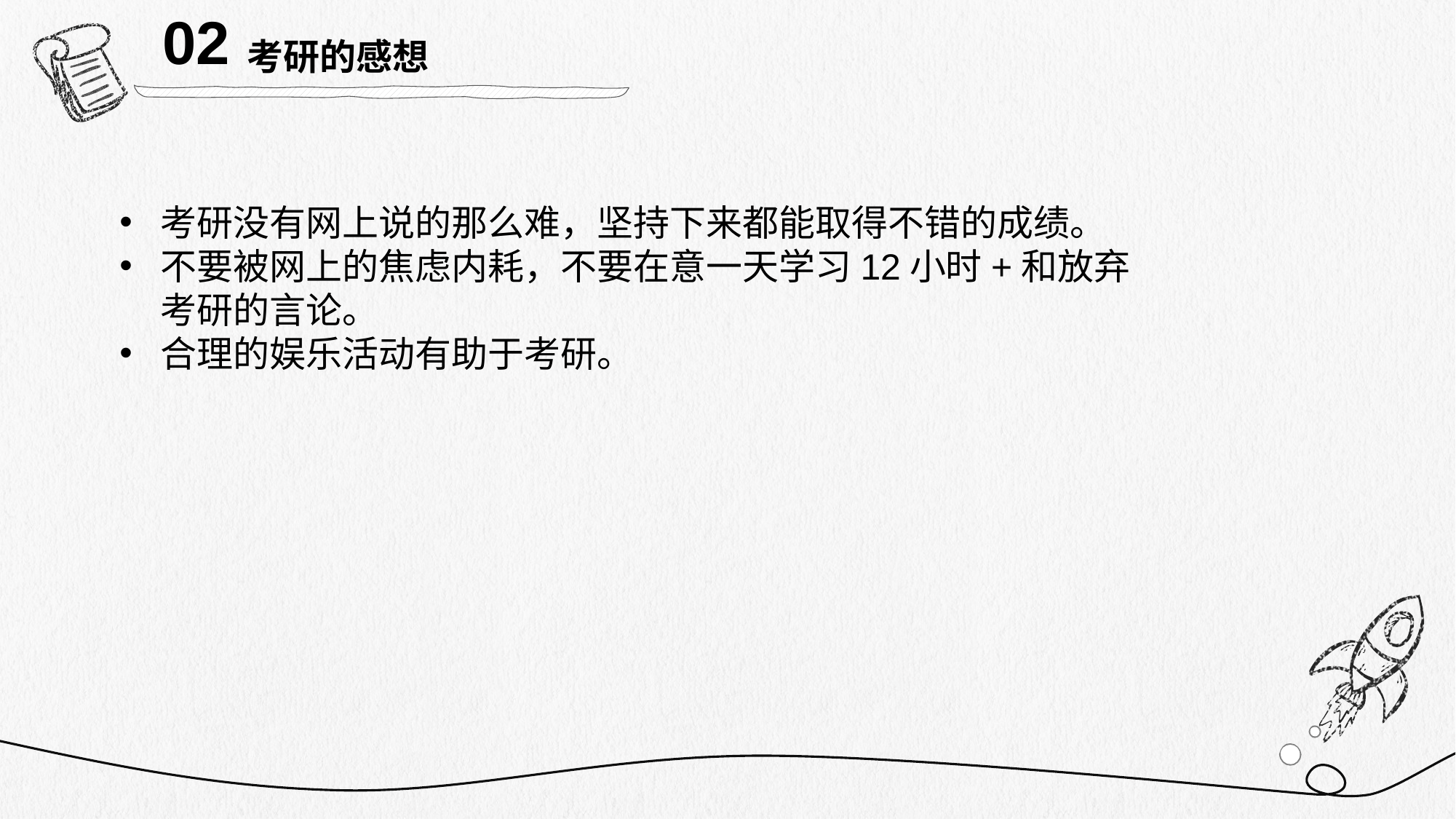

02
考研的感想
考研没有网上说的那么难，坚持下来都能取得不错的成绩。
不要被网上的焦虑内耗，不要在意一天学习12小时+和放弃考研的言论。
合理的娱乐活动有助于考研。